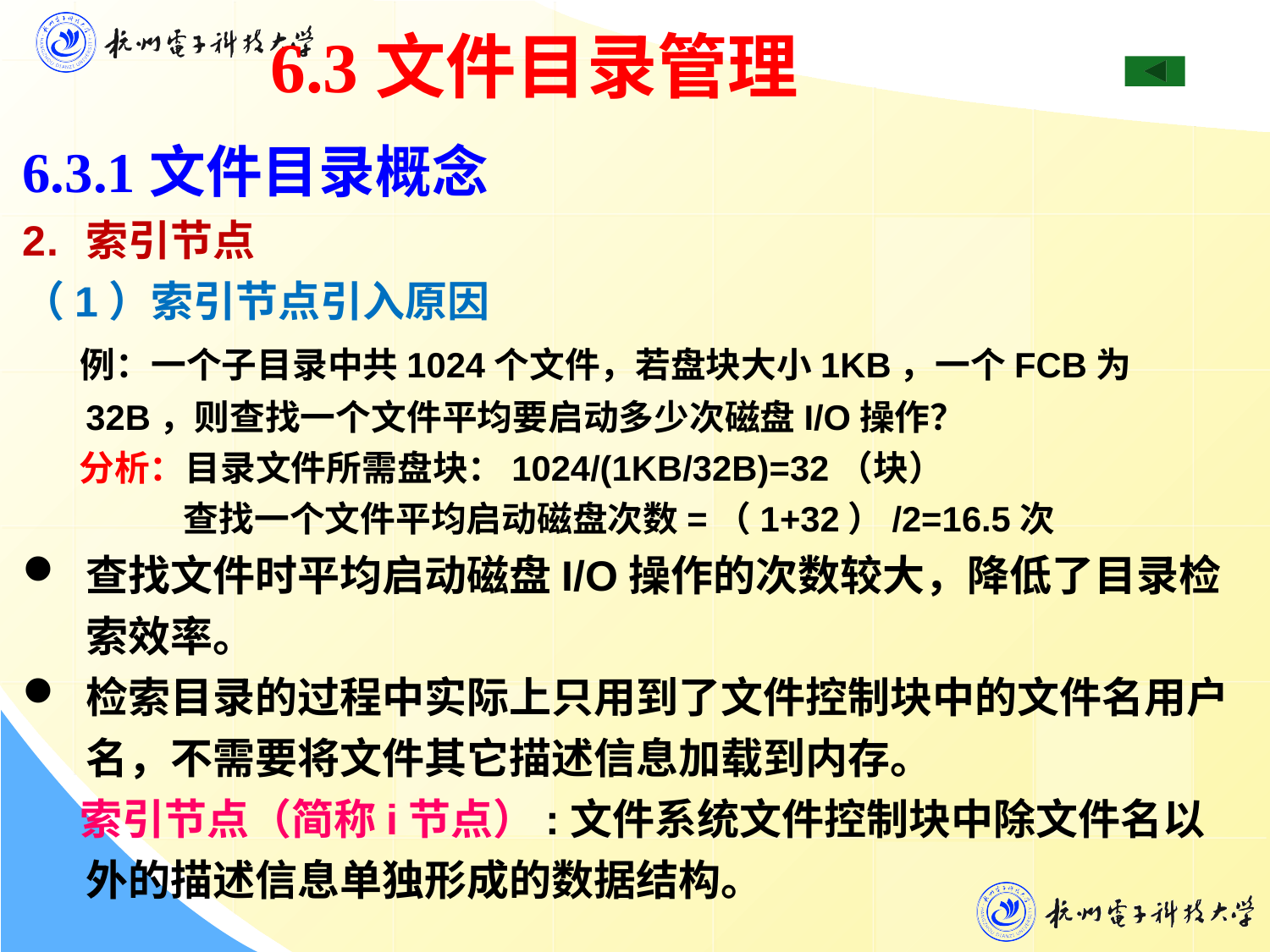

6.3文件目录管理

6.3.1文件目录概念
索引节点
（1）索引节点引入原因
     例：一个子目录中共1024个文件，若盘块大小1KB，一个FCB为32B，则查找一个文件平均要启动多少次磁盘I/O操作？
      分析：目录文件所需盘块：1024/(1KB/32B)=32（块）
                   查找一个文件平均启动磁盘次数=（1+32）/2=16.5次
查找文件时平均启动磁盘I/O操作的次数较大，降低了目录检索效率。
检索目录的过程中实际上只用到了文件控制块中的文件名用户名，不需要将文件其它描述信息加载到内存。
     索引节点（简称i节点）:文件系统文件控制块中除文件名以外的描述信息单独形成的数据结构。